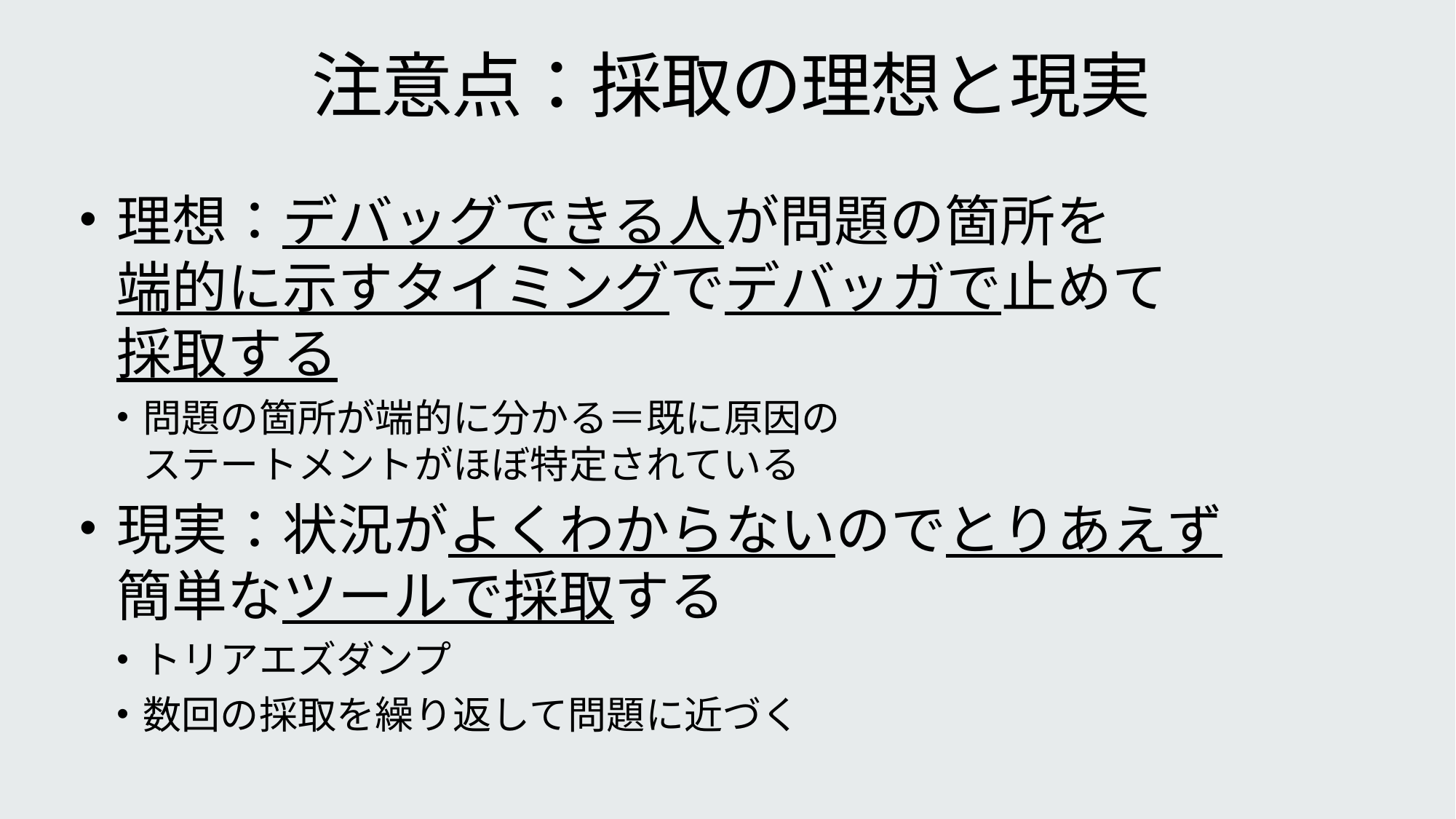

# 注意点：採取の理想と現実
理想：デバッグできる人が問題の箇所を
端的に示すタイミングでデバッガで止めて
採取する
問題の箇所が端的に分かる＝既に原因の
ステートメントがほぼ特定されている
現実：状況がよくわからないのでとりあえず
簡単なツールで採取する
トリアエズダンプ
数回の採取を繰り返して問題に近づく